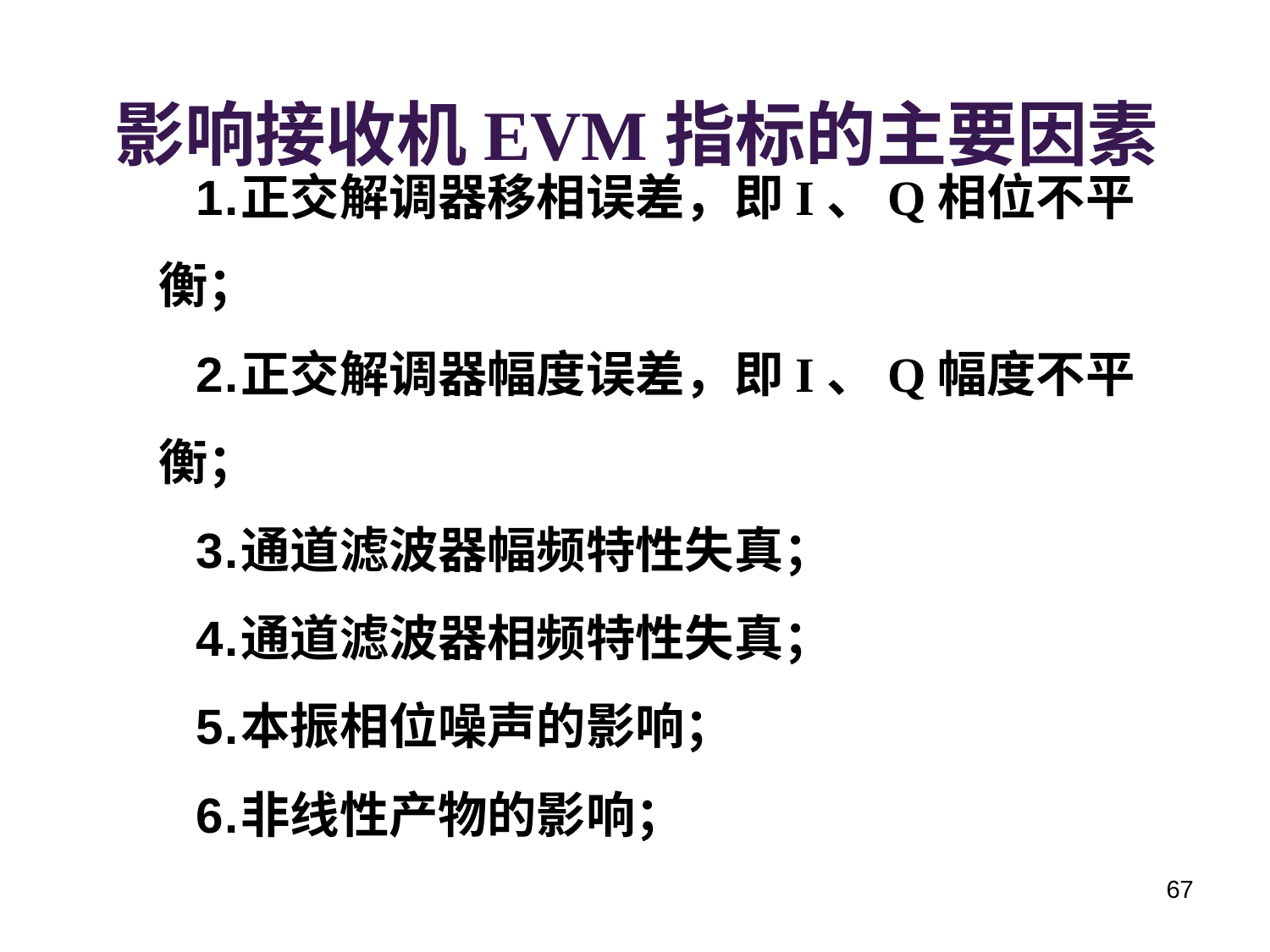

# 影响接收机EVM指标的主要因素
正交解调器移相误差，即I、Q相位不平衡；
正交解调器幅度误差，即I、Q幅度不平衡；
通道滤波器幅频特性失真；
通道滤波器相频特性失真；
本振相位噪声的影响；
非线性产物的影响；
67